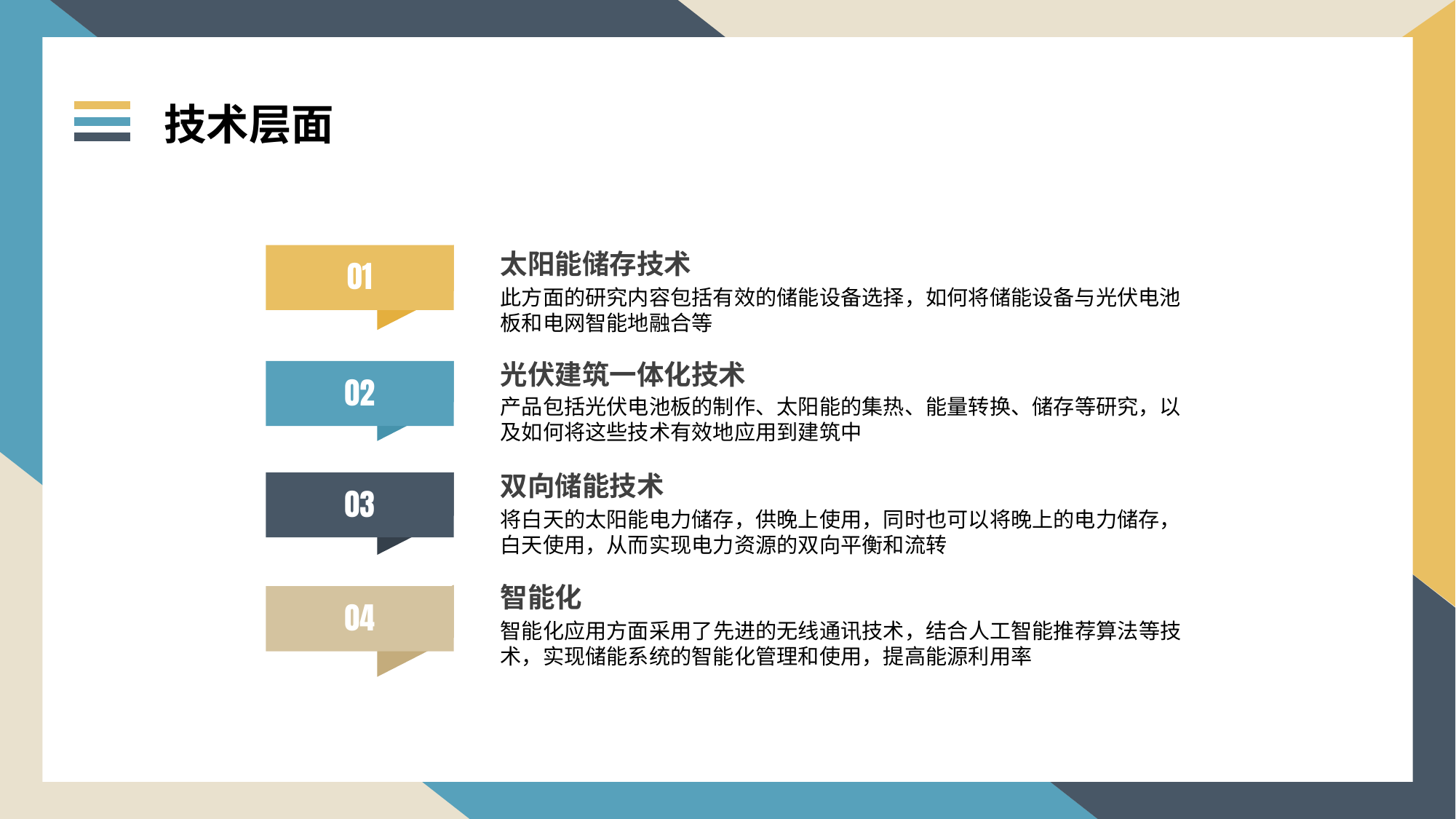

技术层面
太阳能储存技术
此方面的研究内容包括有效的储能设备选择，如何将储能设备与光伏电池板和电网智能地融合等
01

光伏建筑一体化技术
产品包括光伏电池板的制作、太阳能的集热、能量转换、储存等研究，以及如何将这些技术有效地应用到建筑中

02

双向储能技术
将白天的太阳能电力储存，供晚上使用，同时也可以将晚上的电力储存，白天使用，从而实现电力资源的双向平衡和流转
03

智能化
智能化应用方面采用了先进的无线通讯技术，结合人工智能推荐算法等技术，实现储能系统的智能化管理和使用，提高能源利用率
04